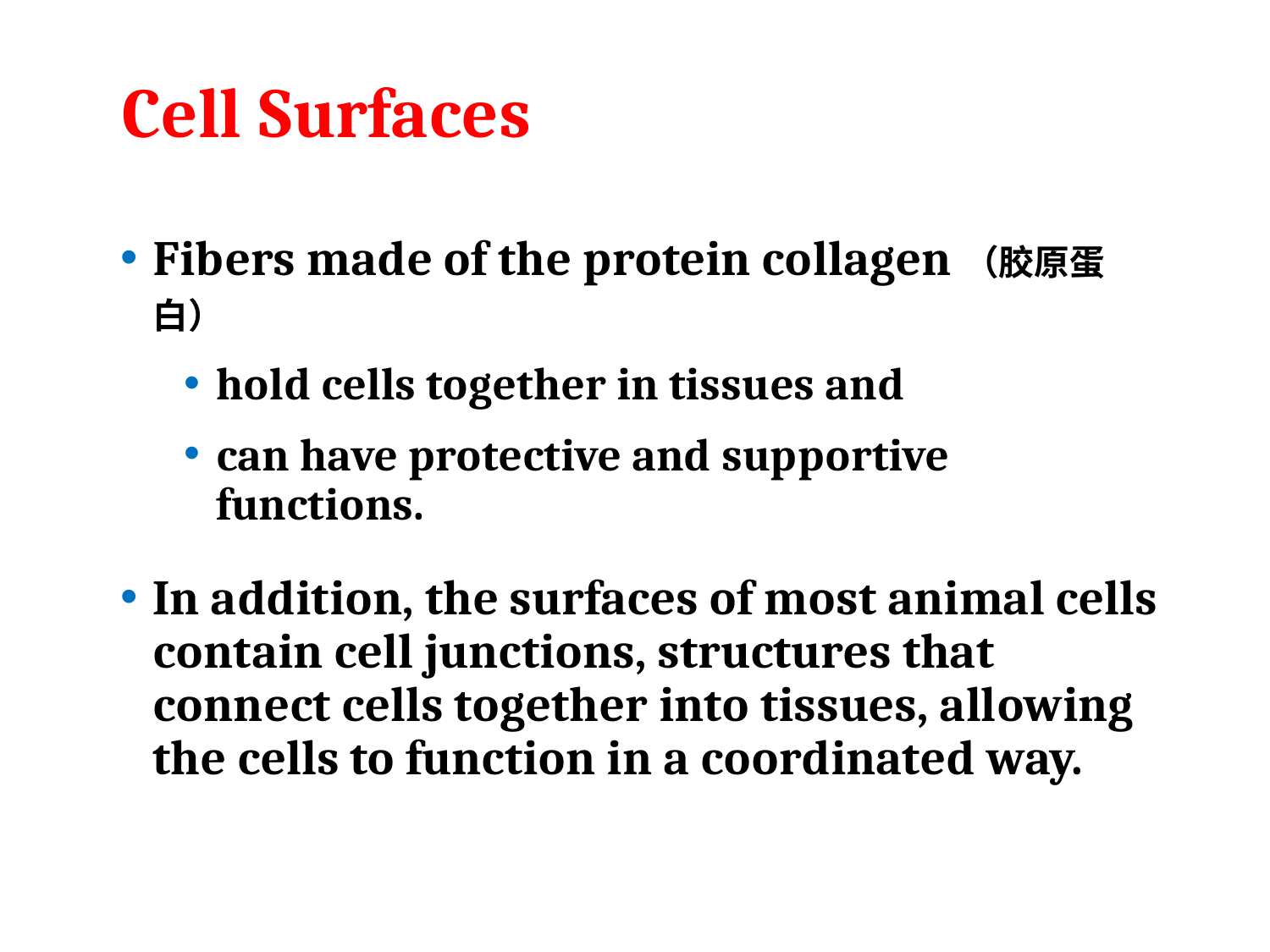

# Cell Surfaces
Fibers made of the protein collagen（胶原蛋白）
hold cells together in tissues and
can have protective and supportive functions.
In addition, the surfaces of most animal cells contain cell junctions, structures that connect cells together into tissues, allowing the cells to function in a coordinated way.